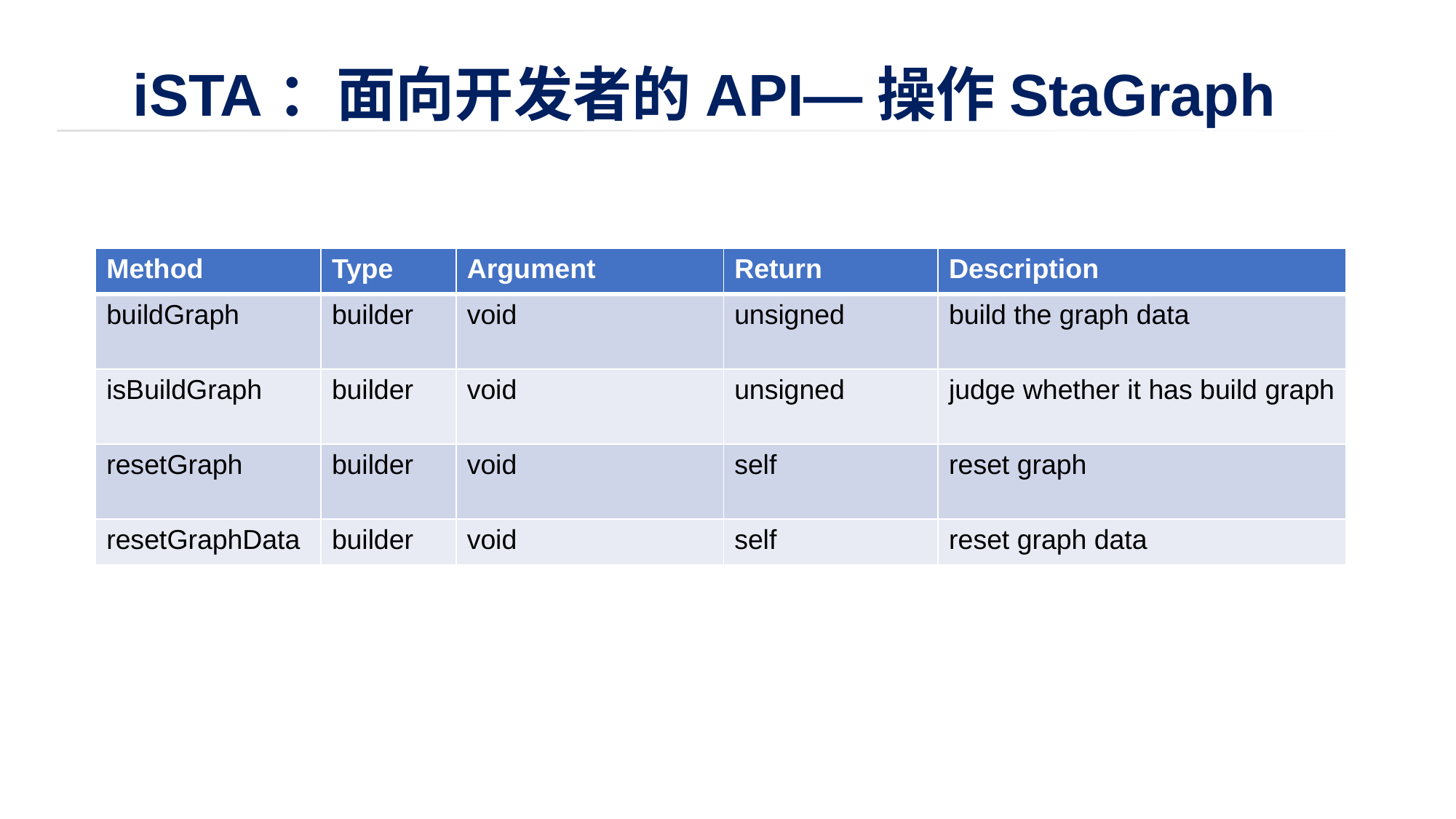

# iSTA：面向开发者的API—操作StaGraph
| Method | Type | Argument | Return | Description |
| --- | --- | --- | --- | --- |
| buildGraph | builder | void | unsigned | build the graph data |
| isBuildGraph | builder | void | unsigned | judge whether it has build graph |
| resetGraph | builder | void | self | reset graph |
| resetGraphData | builder | void | self | reset graph data |